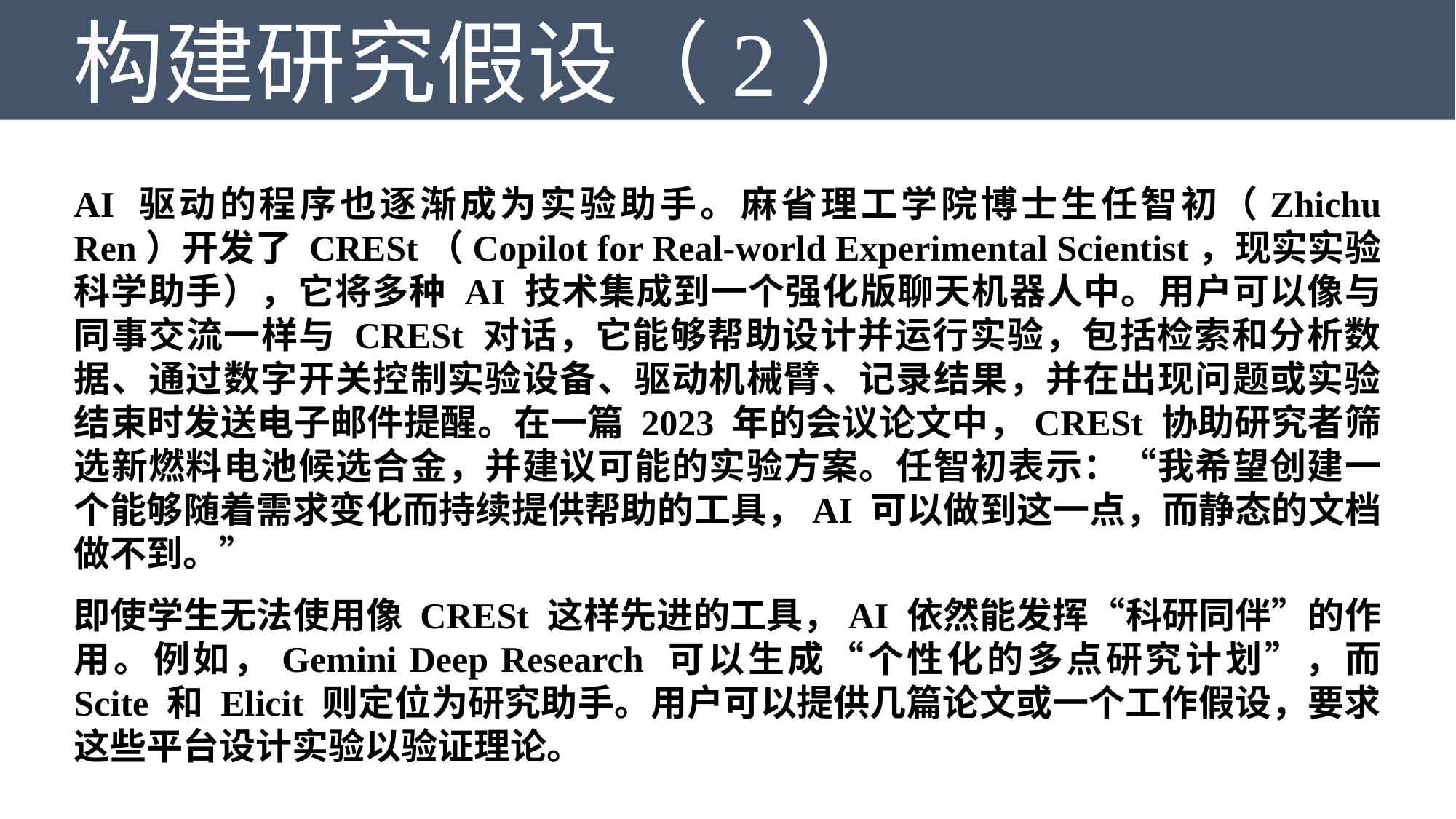

构建研究假设（2）
AI 驱动的程序也逐渐成为实验助手。麻省理工学院博士生任智初（Zhichu Ren）开发了 CRESt（Copilot for Real-world Experimental Scientist，现实实验科学助手），它将多种 AI 技术集成到一个强化版聊天机器人中。用户可以像与同事交流一样与 CRESt 对话，它能够帮助设计并运行实验，包括检索和分析数据、通过数字开关控制实验设备、驱动机械臂、记录结果，并在出现问题或实验结束时发送电子邮件提醒。在一篇 2023 年的会议论文中，CRESt 协助研究者筛选新燃料电池候选合金，并建议可能的实验方案。任智初表示：“我希望创建一个能够随着需求变化而持续提供帮助的工具，AI 可以做到这一点，而静态的文档做不到。”
即使学生无法使用像 CRESt 这样先进的工具，AI 依然能发挥“科研同伴”的作用。例如，Gemini Deep Research 可以生成“个性化的多点研究计划”，而 Scite 和 Elicit 则定位为研究助手。用户可以提供几篇论文或一个工作假设，要求这些平台设计实验以验证理论。